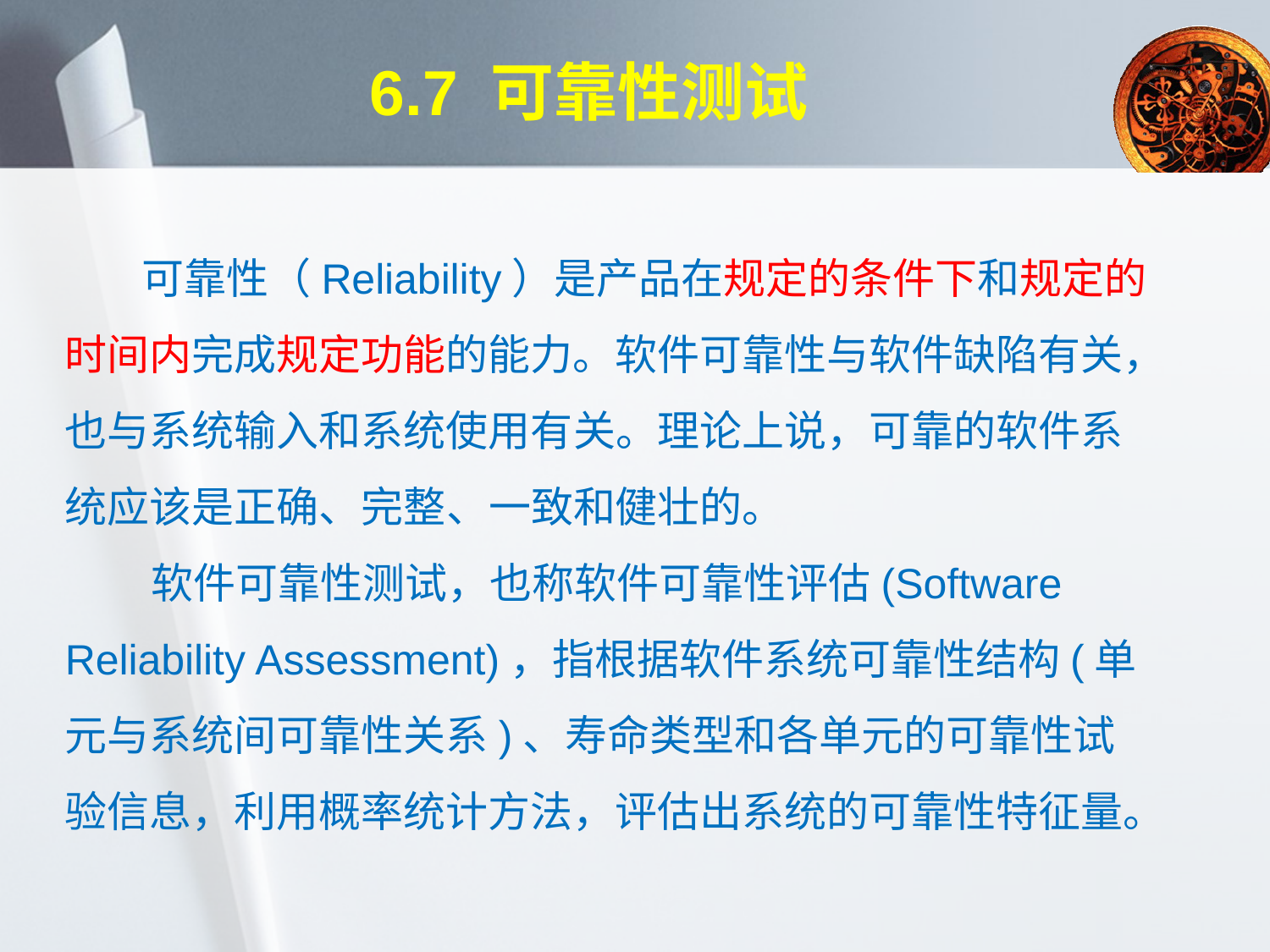

# 6.7 可靠性测试
       可靠性（Reliability）是产品在规定的条件下和规定的时间内完成规定功能的能力。软件可靠性与软件缺陷有关，也与系统输入和系统使用有关。理论上说，可靠的软件系统应该是正确、完整、一致和健壮的。
        软件可靠性测试，也称软件可靠性评估(Software Reliability Assessment)，指根据软件系统可靠性结构(单元与系统间可靠性关系)、寿命类型和各单元的可靠性试验信息，利用概率统计方法，评估出系统的可靠性特征量。